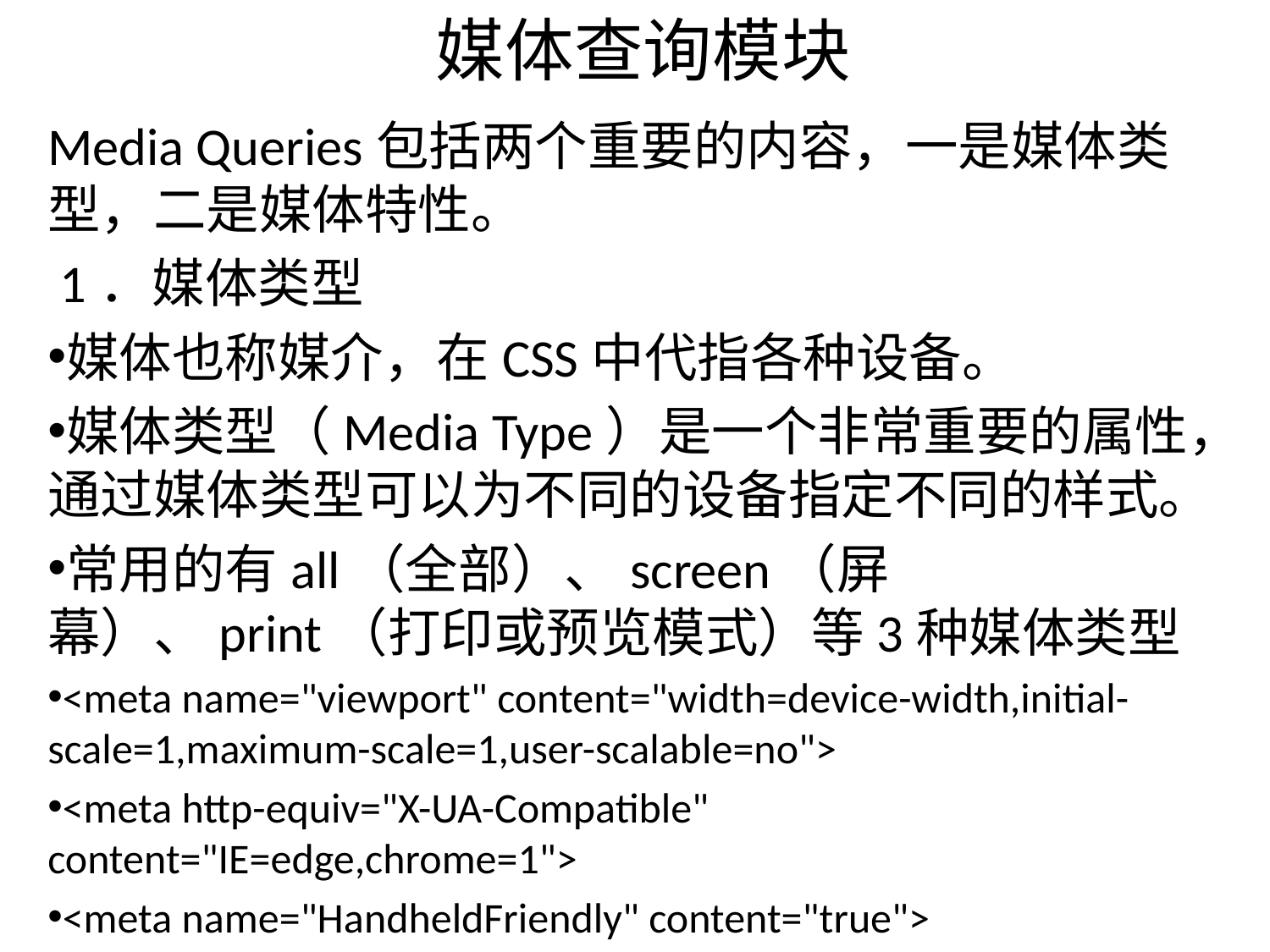

# 媒体查询模块
Media Queries包括两个重要的内容，一是媒体类型，二是媒体特性。
 1．媒体类型
媒体也称媒介，在CSS中代指各种设备。
媒体类型（Media Type）是一个非常重要的属性，通过媒体类型可以为不同的设备指定不同的样式。
常用的有all（全部）、screen（屏幕）、print（打印或预览模式）等3种媒体类型
<meta name="viewport" content="width=device-width,initial-scale=1,maximum-scale=1,user-scalable=no">
<meta http-equiv="X-UA-Compatible" content="IE=edge,chrome=1">
<meta name="HandheldFriendly" content="true">